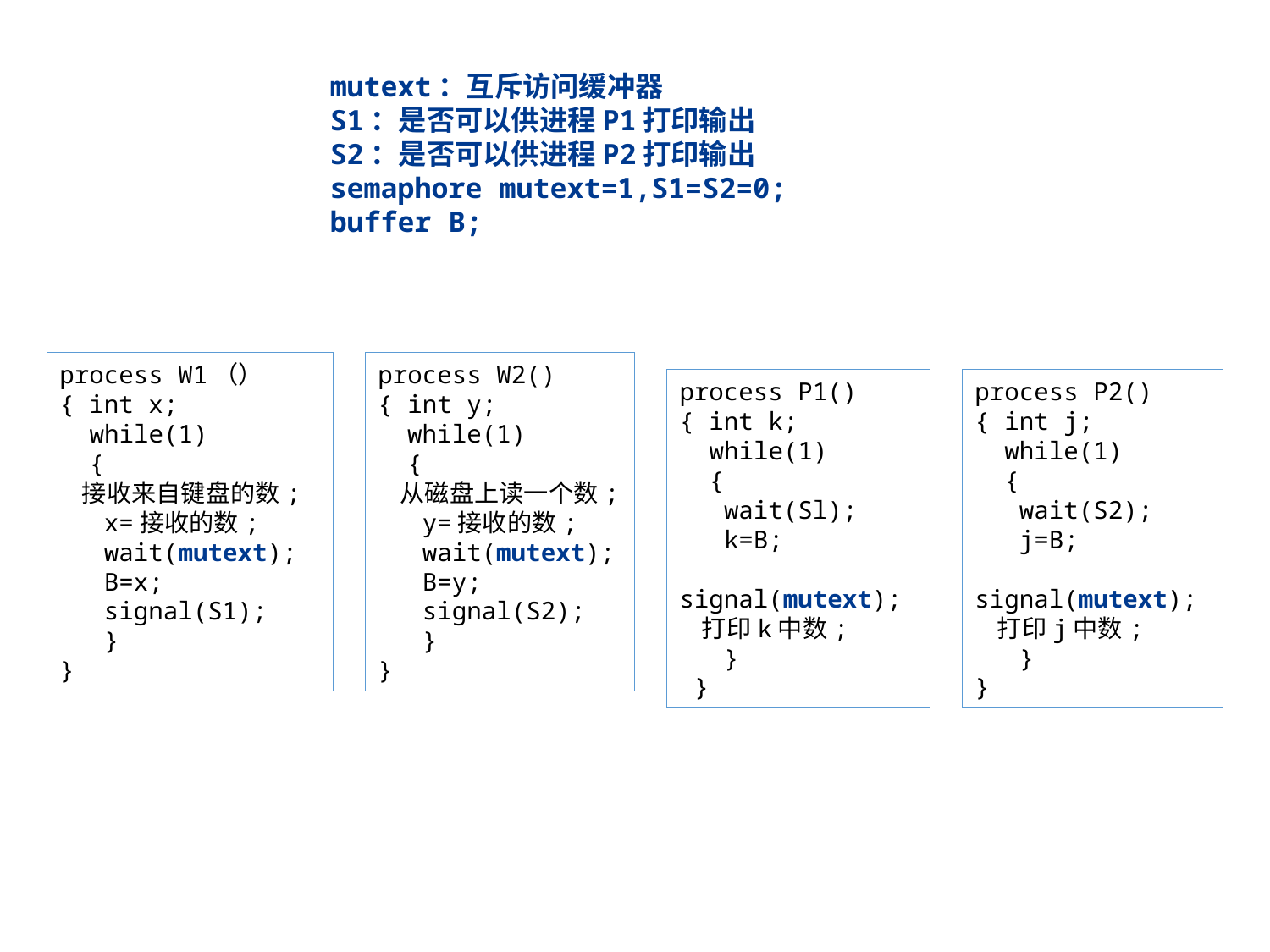

mutext：互斥访问缓冲器
S1：是否可以供进程P1打印输出
S2：是否可以供进程P2打印输出
semaphore mutext=1,S1=S2=0;
buffer B;
process W2()
{ int y;
  while(1)
  {
   从磁盘上读一个数;
   y=接收的数;
   wait(mutext);
   B=y;
   signal(S2);
   }
}
process W1（）
{ int x;
  while(1)
  {
   接收来自键盘的数;
   x=接收的数;
   wait(mutext);
   B=x;
   signal(S1);
   }
}
process P2()
{ int j;
  while(1)
  {
   wait(S2);
   j=B;
   signal(mutext);
   打印j中数;
   }
}
process P1()
{ int k;
  while(1)
  {
   wait(Sl);
   k=B;
   signal(mutext);
   打印k中数;
   }
 }